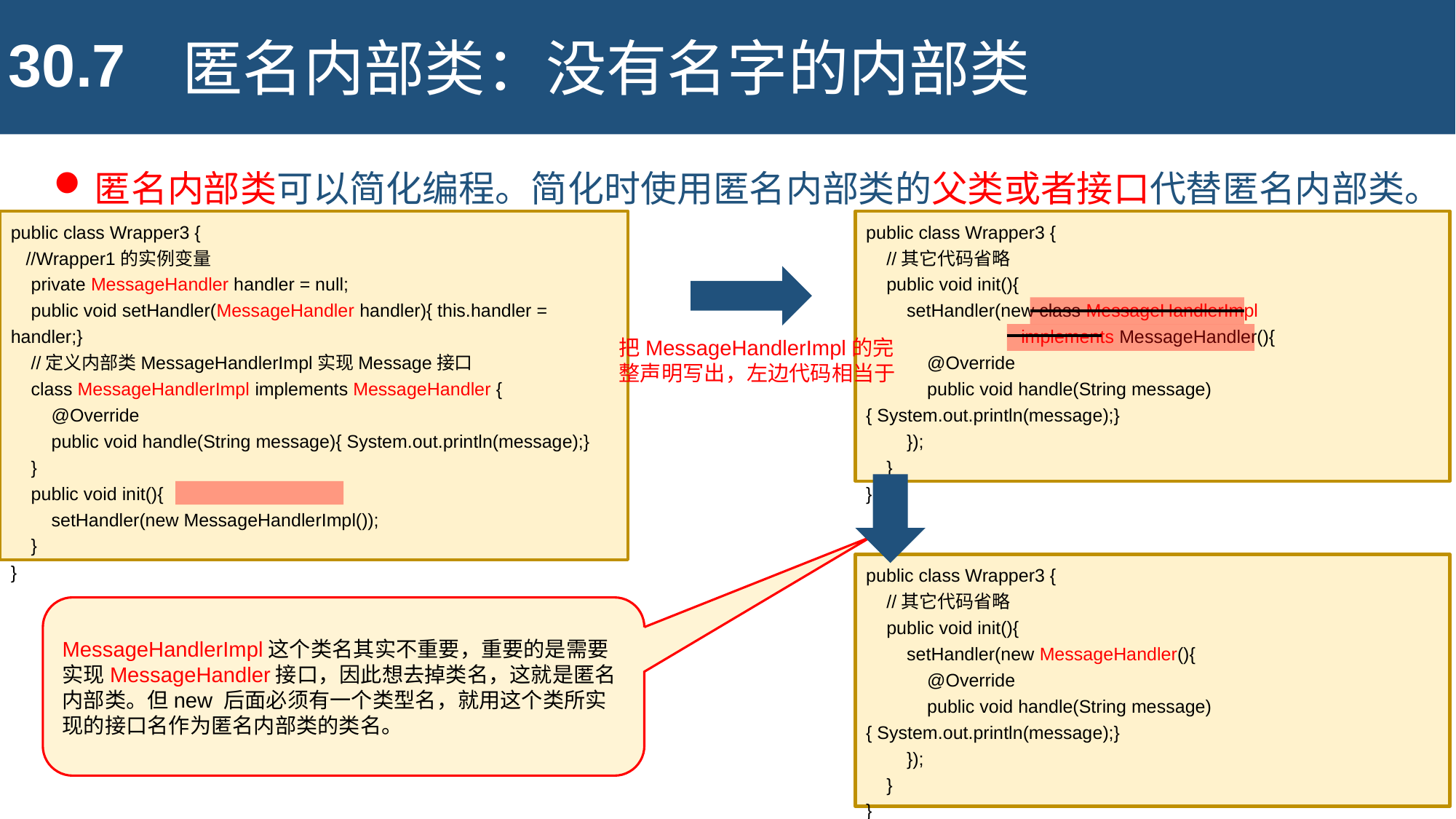

30.7
匿名内部类：没有名字的内部类
匿名内部类可以简化编程。简化时使用匿名内部类的父类或者接口代替匿名内部类。

public class Wrapper3 {
   //Wrapper1的实例变量
    private MessageHandler handler = null;
    public void setHandler(MessageHandler handler){ this.handler = handler;}
    //定义内部类MessageHandlerImpl实现Message接口
    class MessageHandlerImpl implements MessageHandler {
        @Override
        public void handle(String message){ System.out.println(message);}
    }
    public void init(){
        setHandler(new MessageHandlerImpl());
    }
}
public class Wrapper3 {
    //其它代码省略
    public void init(){
        setHandler(new class MessageHandlerImpl
	         implements MessageHandler(){
            @Override
            public void handle(String message) { System.out.println(message);}
        });
    }
}

把MessageHandlerImpl的完整声明写出，左边代码相当于

public class Wrapper3 {
    //其它代码省略
    public void init(){
        setHandler(new MessageHandler(){
            @Override
            public void handle(String message) { System.out.println(message);}
        });
    }
}
MessageHandlerImpl这个类名其实不重要，重要的是需要实现MessageHandler接口，因此想去掉类名，这就是匿名内部类。但new 后面必须有一个类型名，就用这个类所实现的接口名作为匿名内部类的类名。